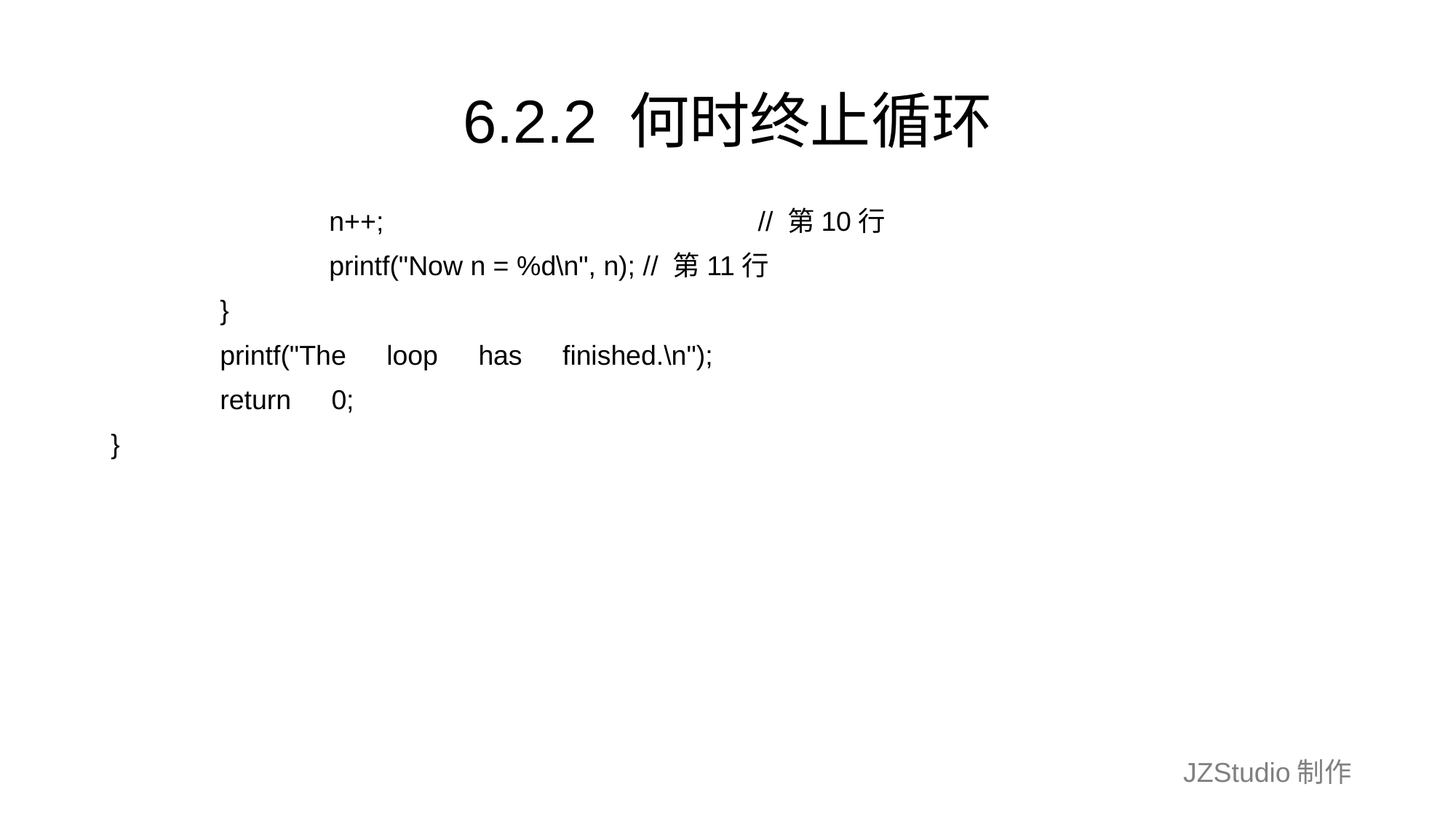

# 6.2.2 何时终止循环
		n++;　　　　　　　　　　　　　 // 第10行
		printf("Now n = %d\n", n); // 第11行
	}
	printf("The　loop　has　finished.\n");
	return　0;
}